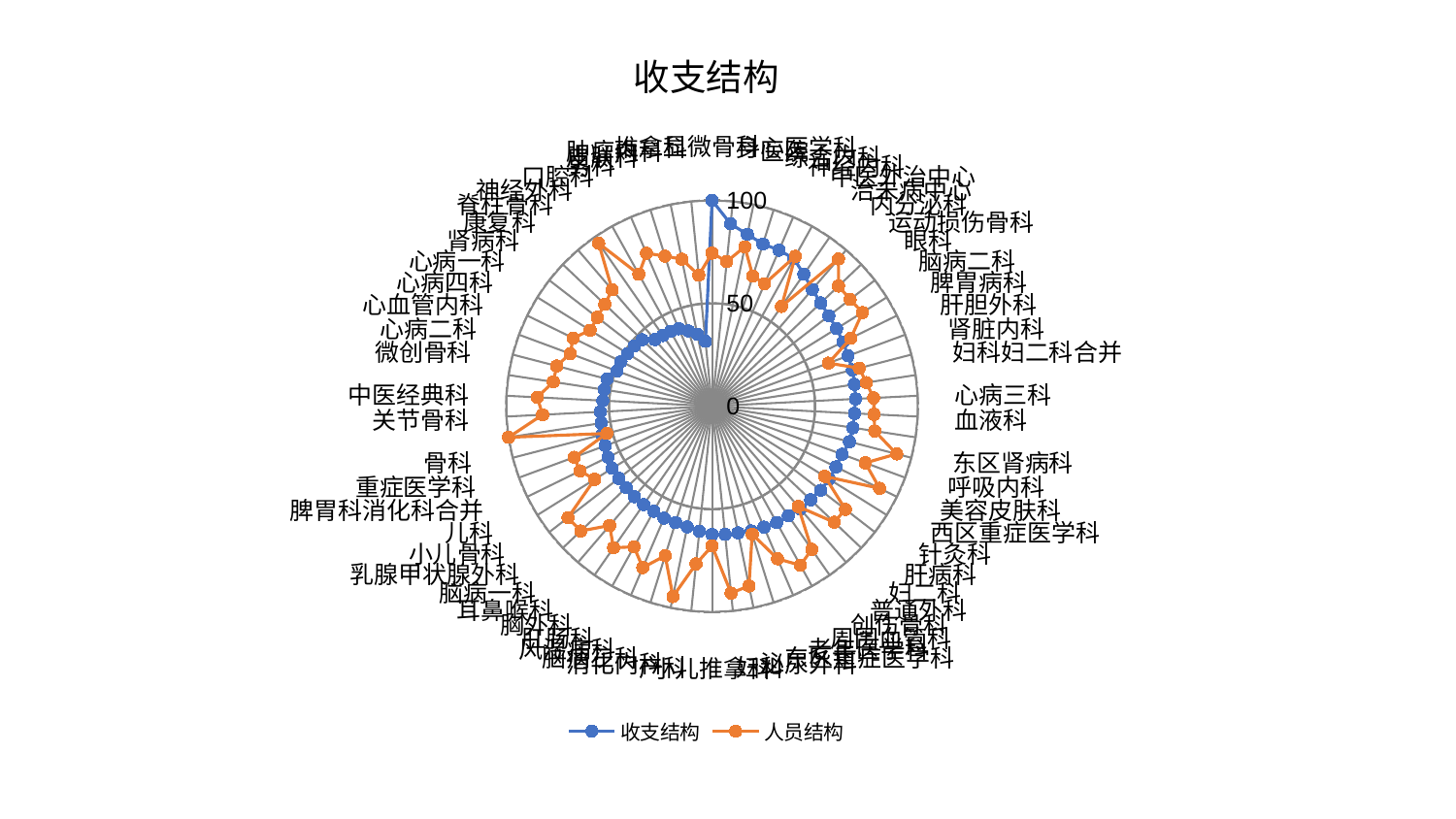

### Chart: 收支结构

| Category | 收支结构 | 人员结构 |
|---|---|---|
| 显微骨科 | 100.0 | 74.38630975640719 |
| 身心医学科 | 89.04071275067695 | 70.67471294960086 |
| 医院 | 85.23960594047163 | 79.06535841487158 |
| 综合内科 | 82.60736028301628 | 66.26290734534798 |
| 神经内科 | 82.50658570630259 | 64.75626133257911 |
| 中医外治中心 | 81.95772027032227 | 83.28160559546996 |
| 治未病中心 | 78.06618226390778 | 59.0736735937748 |
| 内分泌科 | 74.76655992100592 | 94.28586715247596 |
| 运动损伤骨科 | 72.85504866433321 | 84.7421952849973 |
| 眼科 | 71.75127443105278 | 84.78261217391696 |
| 脑病二科 | 71.27177839492617 | 86.05013994384537 |
| 脾胃病科 | 70.85819690810936 | 75.09111104010135 |
| 肝胆外科 | 70.43379805771607 | 60.269939557506305 |
| 肾脏内科 | 70.39914892950556 | 73.82495977289524 |
| 妇科妇二科合并 | 69.94952733310623 | 75.81663145169445 |
| 心病三科 | 69.81881483192981 | 78.5672413104741 |
| 血液科 | 69.27813164073612 | 78.78155687618307 |
| 东区肾病科 | 69.16915837622352 | 79.98078465858492 |
| 呼吸内科 | 68.95915656631885 | 92.60591570113746 |
| 美容皮肤科 | 67.37414739469834 | 79.37740326968002 |
| 西区重症医学科 | 67.02198168640376 | 90.63912229227213 |
| 针灸科 | 66.99383791347651 | 64.52169134743937 |
| 肝病科 | 66.75519813655687 | 81.93739510060365 |
| 妇二科 | 66.05870964290185 | 81.83602502802364 |
| 普通外科 | 65.75739567229171 | 64.22804775565744 |
| 创伤骨科 | 64.8690669502647 | 84.79346145056317 |
| 周围血管科 | 64.68914552886673 | 88.41087255105353 |
| 老年医学科 | 63.9715754476313 | 80.67778431166074 |
| 东区重症医学科 | 63.5157012656142 | 65.16721413998918 |
| 泌尿外科 | 62.838872733103706 | 89.18383911048493 |
| 妇科 | 62.60511066464087 | 91.27180287833119 |
| 小儿推拿科 | 62.35985698179022 | 67.90697290926794 |
| 产科 | 61.12237408443456 | 77.02141460225319 |
| 消化内科 | 59.90324983692183 | 94.4232534207852 |
| 脑病三科 | 59.2612420200778 | 76.13957826487065 |
| 风湿病科 | 59.1862116248995 | 85.35853293231213 |
| 肛肠科 | 58.37937565599917 | 78.18297257341965 |
| 胸外科 | 58.19764731757373 | 83.78889014038995 |
| 耳鼻喉科 | 57.96176997362245 | 76.42018305810042 |
| 脑病一科 | 57.4982594411533 | 88.02113815429546 |
| 乳腺甲状腺外科 | 57.32031995574737 | 88.49317802072736 |
| 小儿骨科 | 57.15237435024652 | 67.23705164649981 |
| 儿科 | 56.326098513938014 | 71.42349247279203 |
| 脾胃科消化科合并 | 55.2851035080978 | 71.47559371518646 |
| 重症医学科 | 55.210158322105706 | 52.86960649067441 |
| 骨科 | 54.45195812233643 | 100.0 |
| 关节骨科 | 54.35842430242985 | 82.40213775048349 |
| 中医经典科 | 53.17096189891153 | 84.99594214898708 |
| 微创骨科 | 53.05827391269104 | 78.03498660728141 |
| 心病二科 | 52.75932361492173 | 77.95982857581768 |
| 心血管内科 | 49.30788401589847 | 73.5360499428307 |
| 心病四科 | 49.29891523765014 | 75.1316784559937 |
| 心病一科 | 48.31845774644422 | 69.80018337760619 |
| 肾病科 | 47.79780391726713 | 70.49753754883447 |
| 康复科 | 46.841285577497636 | 71.91868459062057 |
| 脊柱骨科 | 42.653276990177716 | 74.48611137587376 |
| 神经外科 | 41.81119385579093 | 96.42928084825628 |
| 口腔科 | 41.55176195037345 | 73.28686772840193 |
| 男科 | 40.97464065220491 | 80.82678379099588 |
| 皮肤科 | 38.36187841015871 | 76.44896231614815 |
| 肿瘤内科 | 35.6649941062646 | 72.89035027778503 |
| 推拿科 | 31.702777928633918 | 63.99692771745489 |
60